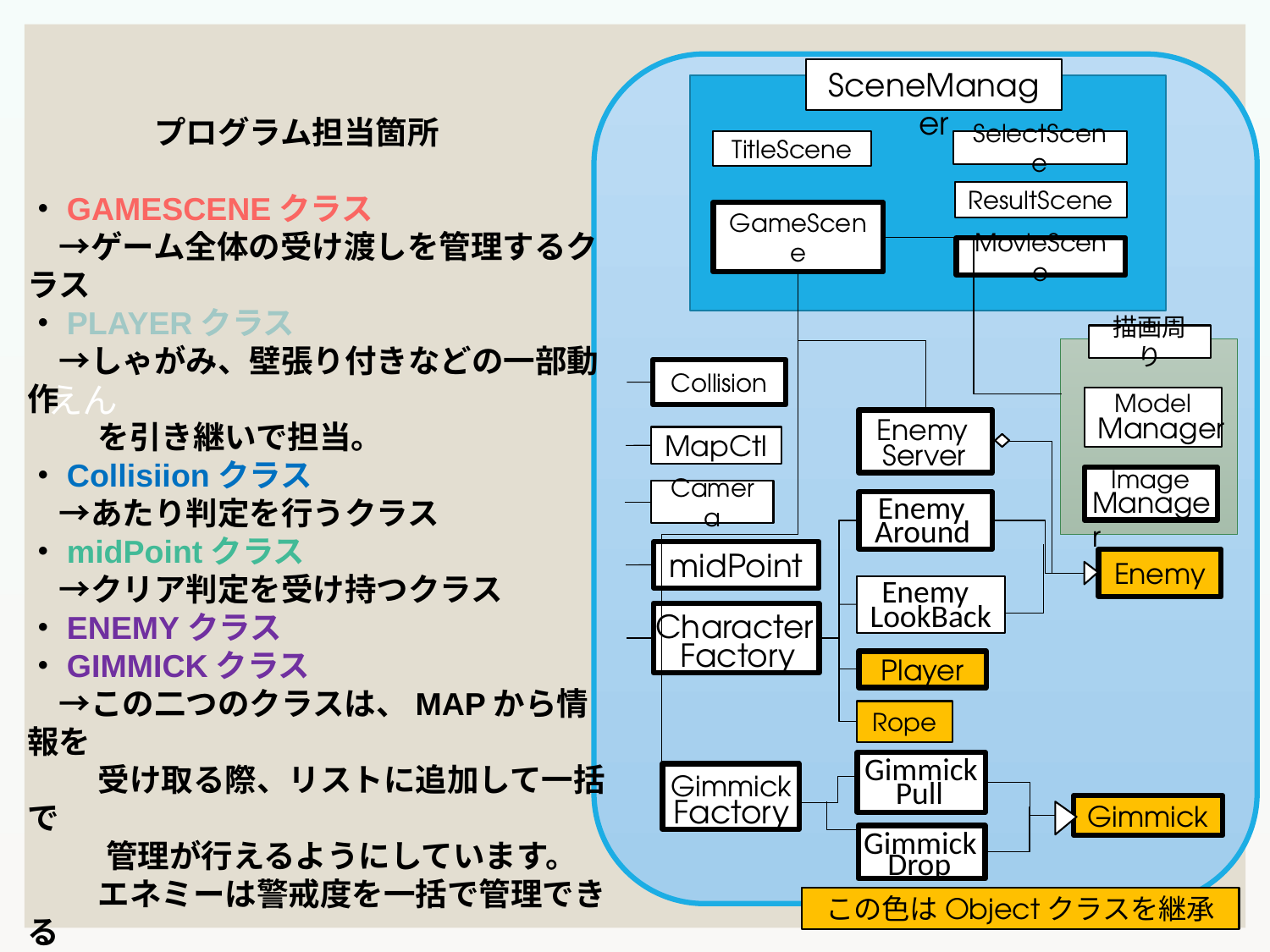

SceneManager

	プログラム担当箇所

・GAMESCENEクラス
　→ゲーム全体の受け渡しを管理するクラス
・PLAYERクラス
　→しゃがみ、壁張り付きなどの一部動作
　　 を引き継いで担当。
・Collisiionクラス
　→あたり判定を行うクラス
・midPointクラス
　→クリア判定を受け持つクラス
・ENEMYクラス
・GIMMICKクラス
　→この二つのクラスは、MAPから情報を
　 　受け取る際、リストに追加して一括で
 　　管理が行えるようにしています。
　 　エネミーは警戒度を一括で管理できる
　 　クラスも用意しました。
SelectScene
TitleScene
ResultScene
GameScene
MovieScene

えん
描画周り

Collision
Model

Manager
Enemy

Server
MapCtl

Image

Manager
Camera
Enemy

Around
midPoint
Enemy
Enemy

LookBack

Character

Factory
Player
Rope
Gimmick

Pull
Gimmick

Factory
Gimmick

Gimmick

Drop
この色はObjectクラスを継承